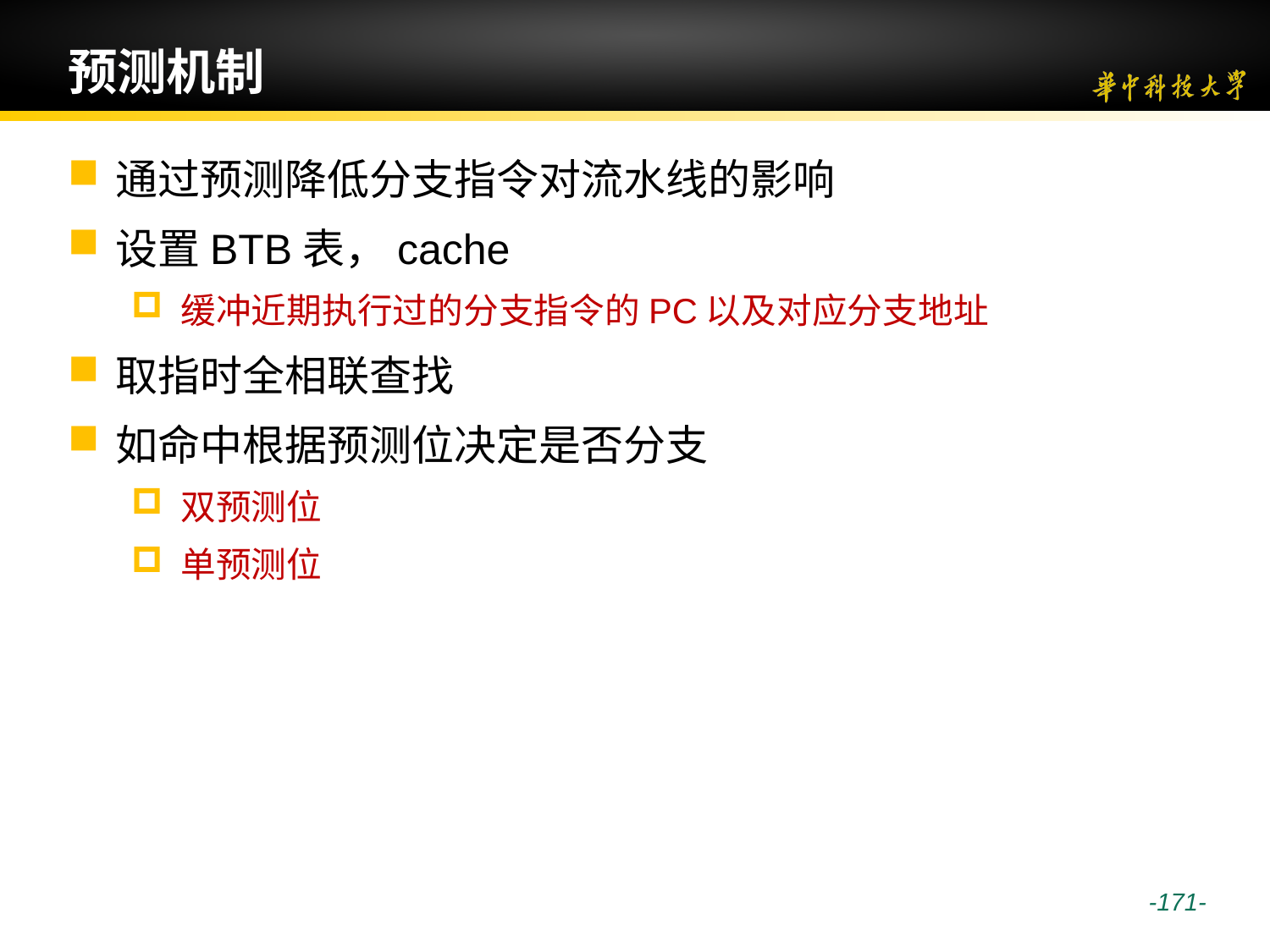

# 预测机制
通过预测降低分支指令对流水线的影响
设置BTB表，cache
缓冲近期执行过的分支指令的PC以及对应分支地址
取指时全相联查找
如命中根据预测位决定是否分支
双预测位
单预测位
 -171-